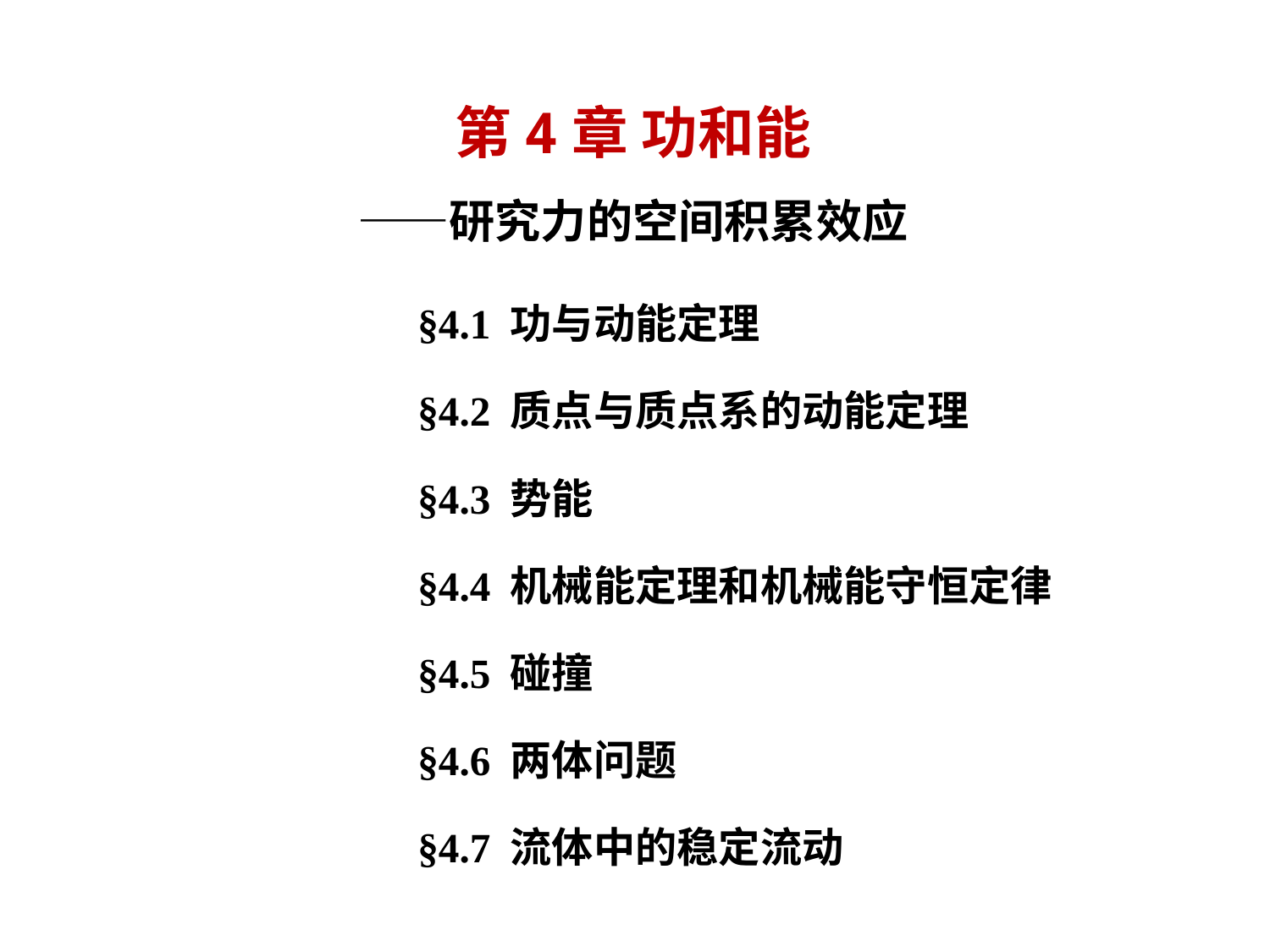

# 第4章 功和能 ——研究力的空间积累效应
§4.1 功与动能定理
§4.2 质点与质点系的动能定理
§4.3 势能
§4.4 机械能定理和机械能守恒定律
§4.5 碰撞
§4.6 两体问题
§4.7 流体中的稳定流动
1